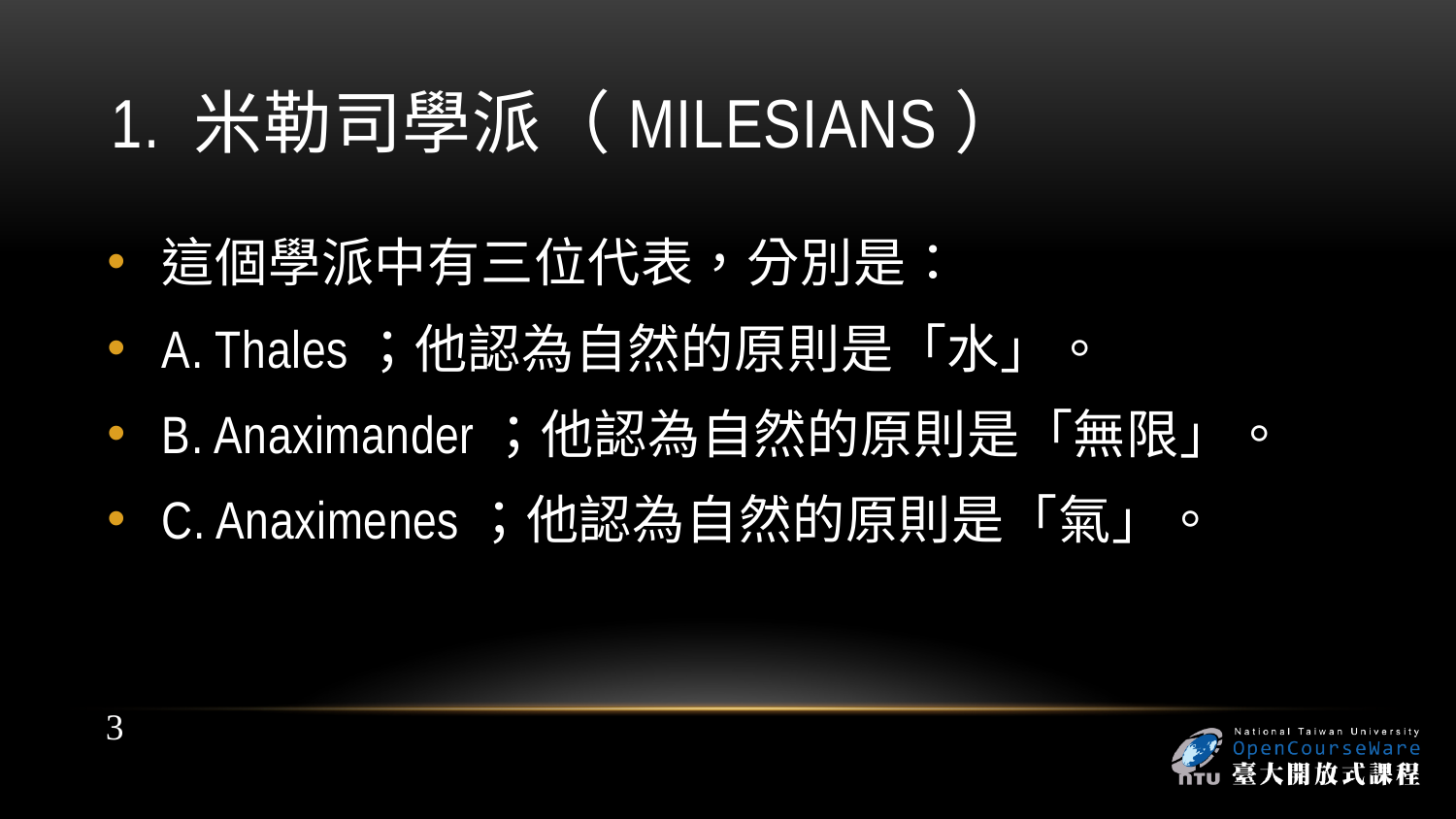

# 1. 米勒司學派（Milesians）
這個學派中有三位代表，分別是：
A. Thales；他認為自然的原則是「水」。
B. Anaximander；他認為自然的原則是「無限」。
C. Anaximenes；他認為自然的原則是「氣」。
3